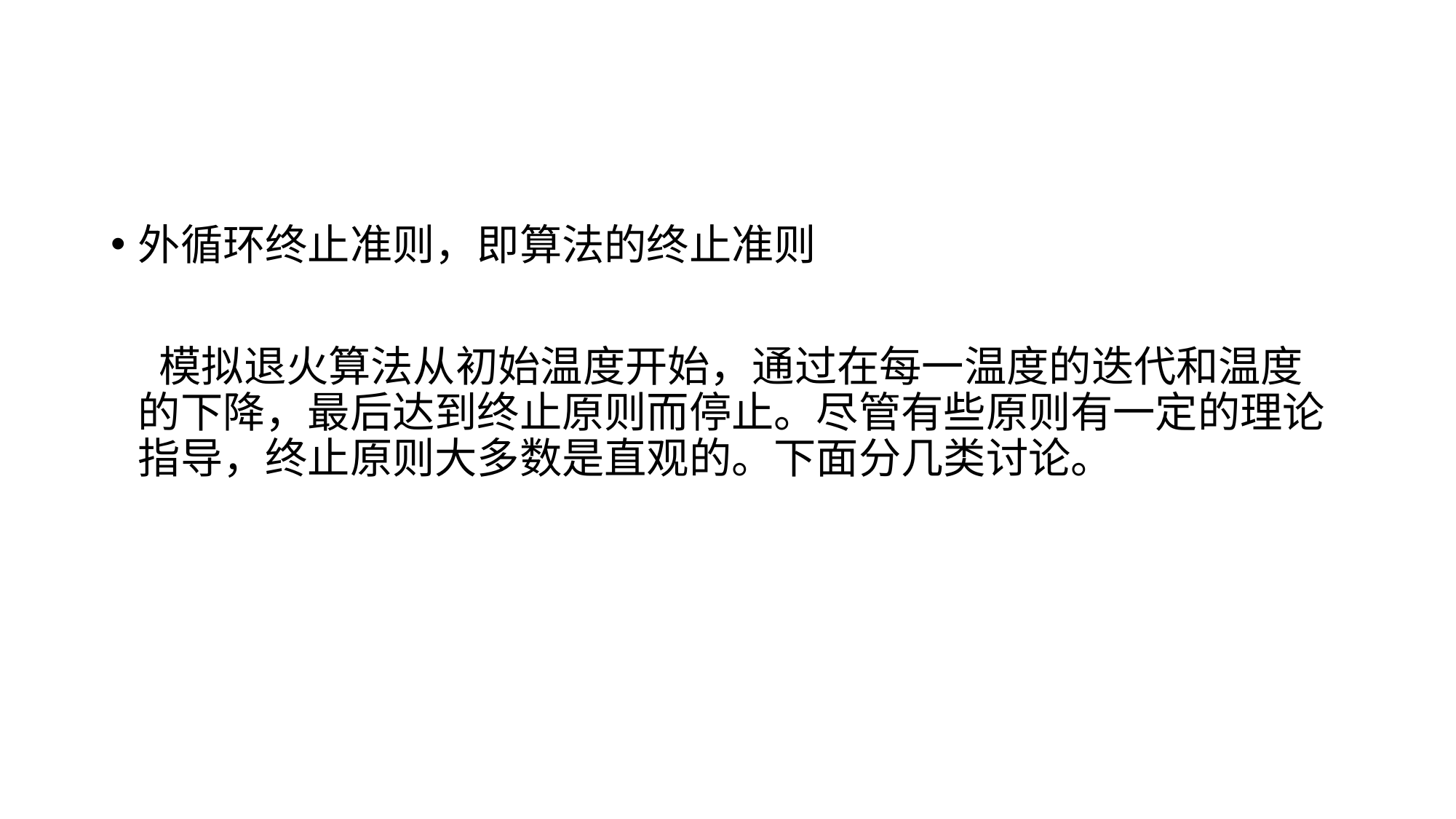

#
外循环终止准则，即算法的终止准则

    模拟退火算法从初始温度开始，通过在每一温度的迭代和温度的下降，最后达到终止原则而停止。尽管有些原则有一定的理论指导，终止原则大多数是直观的。下面分几类讨论。